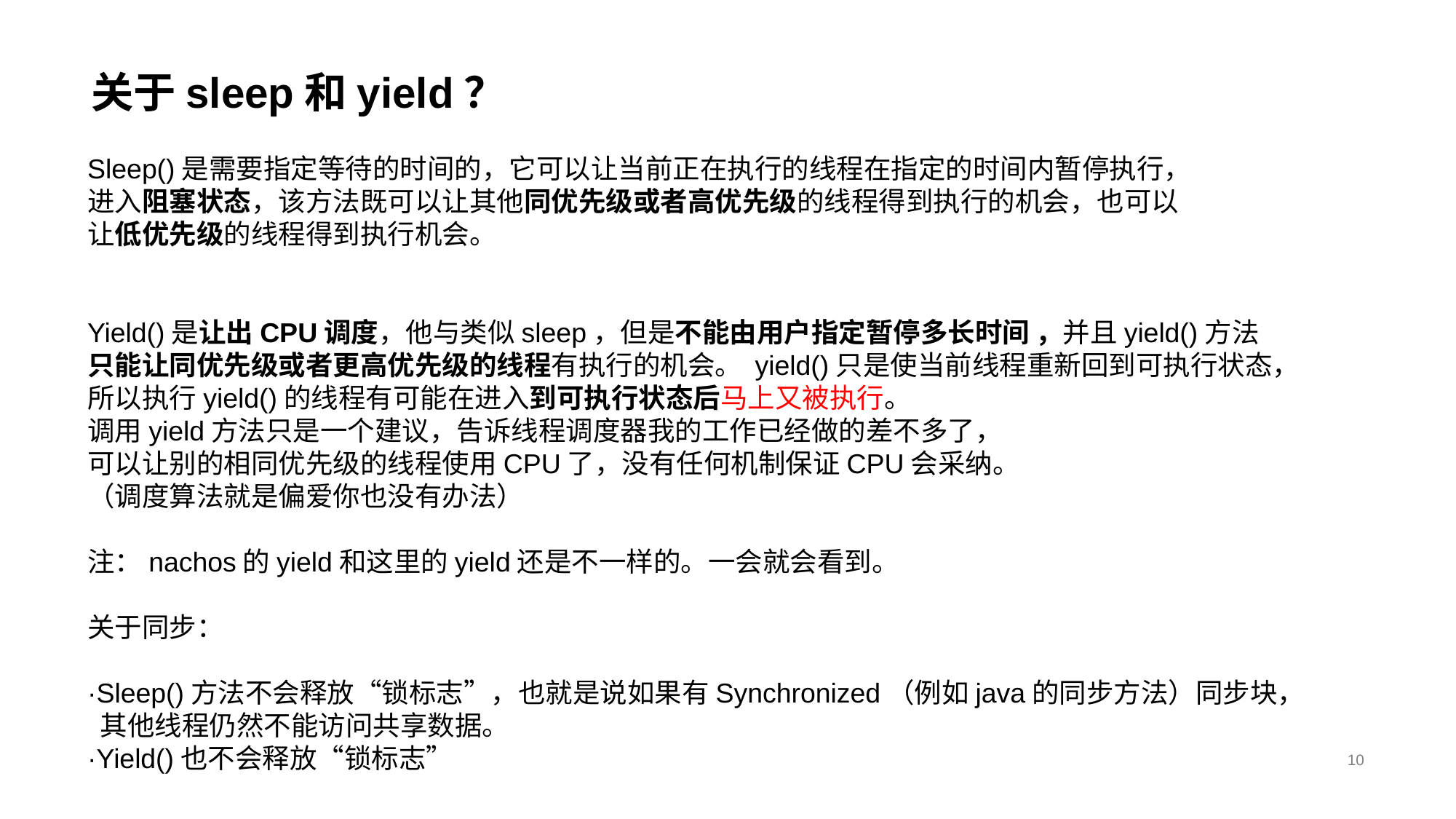

# 关于sleep和yield？
Sleep()是需要指定等待的时间的，它可以让当前正在执行的线程在指定的时间内暂停执行，
进入阻塞状态，该方法既可以让其他同优先级或者高优先级的线程得到执行的机会，也可以
让低优先级的线程得到执行机会。

Yield()是让出CPU调度，他与类似sleep，但是不能由用户指定暂停多长时间 ，并且yield()方法
只能让同优先级或者更高优先级的线程有执行的机会。 yield()只是使当前线程重新回到可执行状态，
所以执行yield()的线程有可能在进入到可执行状态后马上又被执行。
调用yield方法只是一个建议，告诉线程调度器我的工作已经做的差不多了，
可以让别的相同优先级的线程使用CPU了，没有任何机制保证CPU会采纳。
（调度算法就是偏爱你也没有办法）

注：nachos的yield和这里的yield还是不一样的。一会就会看到。

关于同步：

·Sleep()方法不会释放“锁标志”，也就是说如果有Synchronized（例如java的同步方法）同步块，
 其他线程仍然不能访问共享数据。
·Yield()也不会释放“锁标志”

10